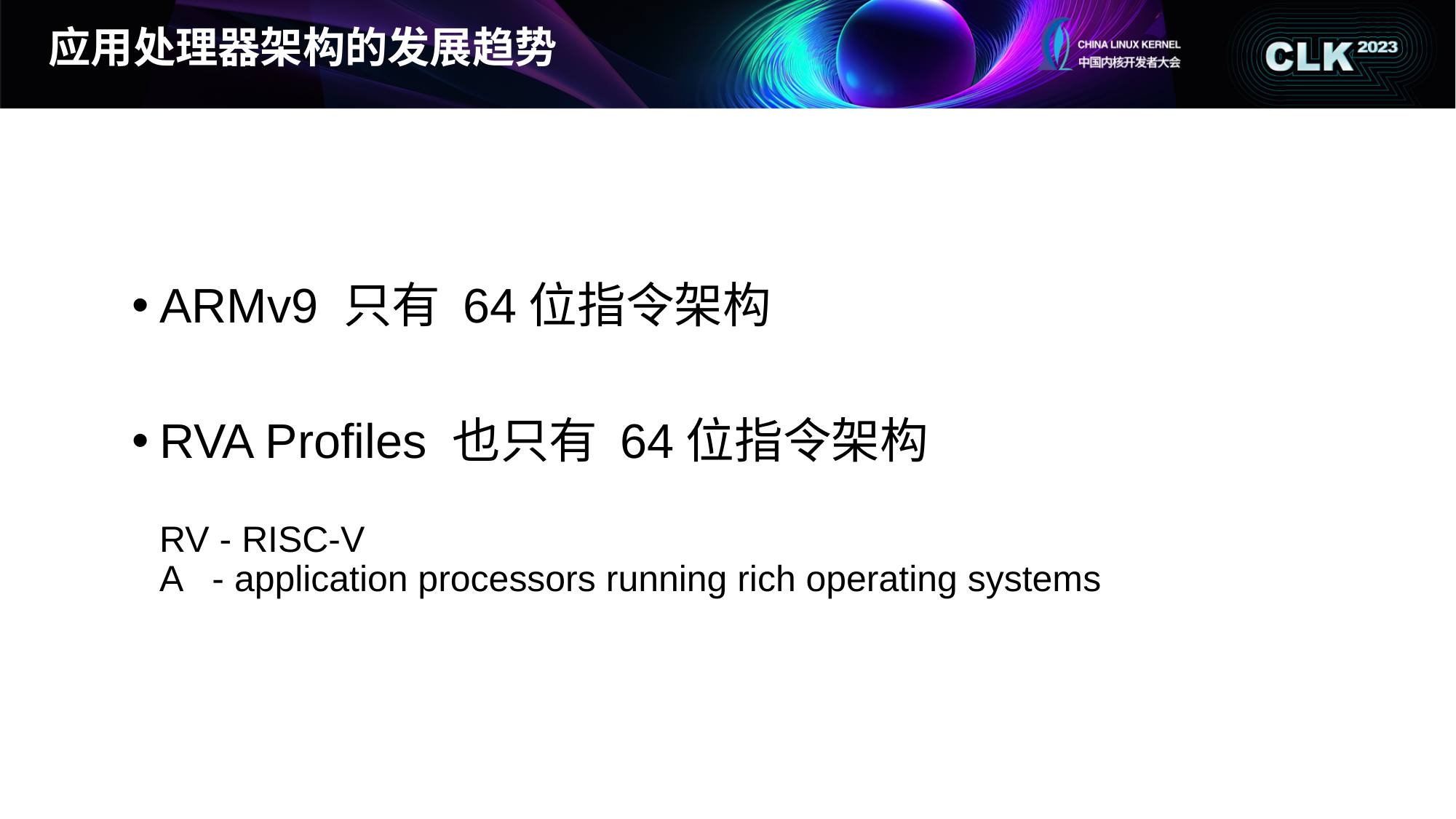

# 应用处理器架构的发展趋势

ARMv9 只有 64位指令架构

RVA Profiles 也只有 64位指令架构
RV - RISC-V
A   - application processors running rich operating systems